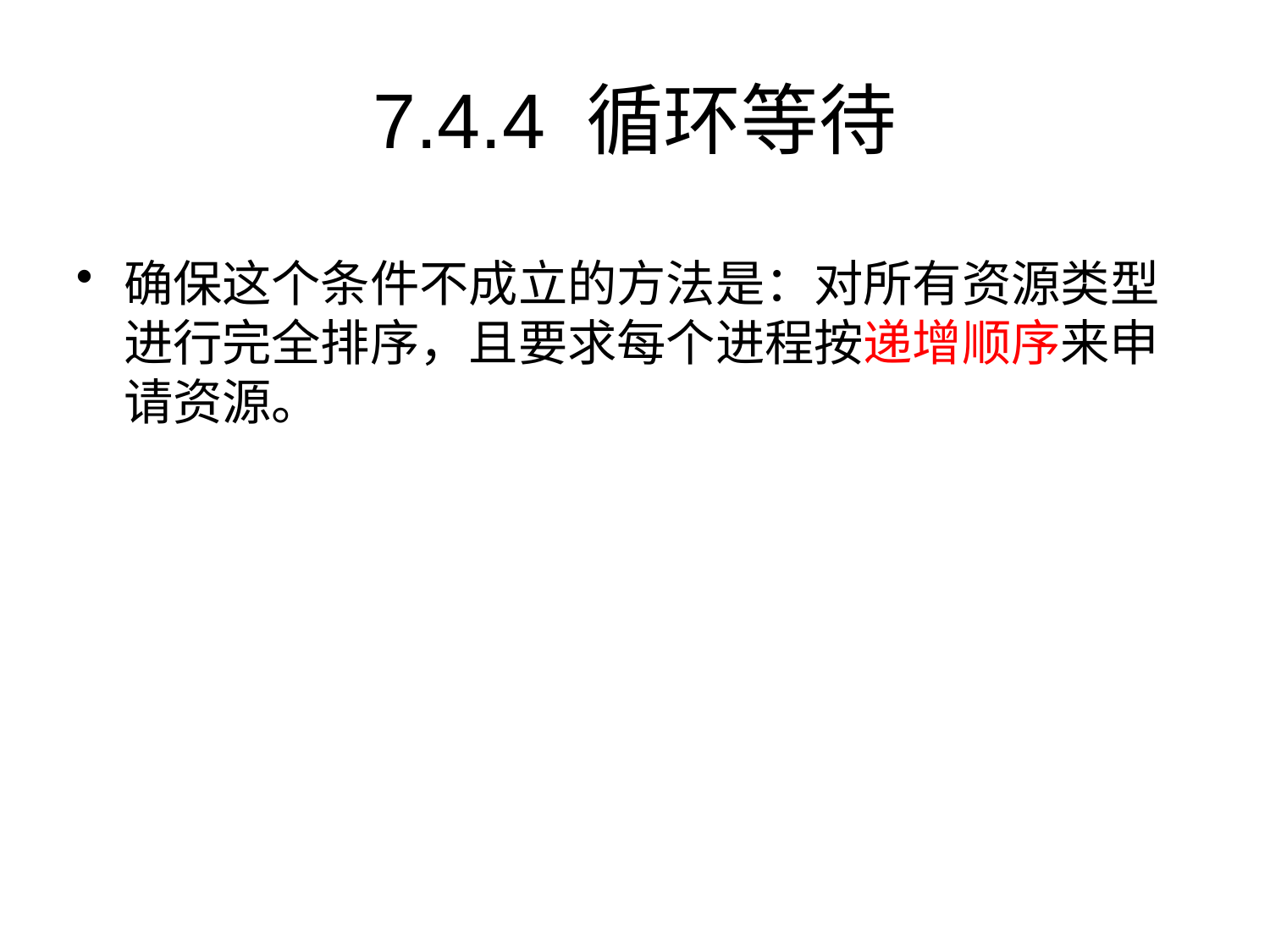

# 7.4.4 循环等待

确保这个条件不成立的方法是：对所有资源类型进行完全排序，且要求每个进程按递增顺序来申请资源。